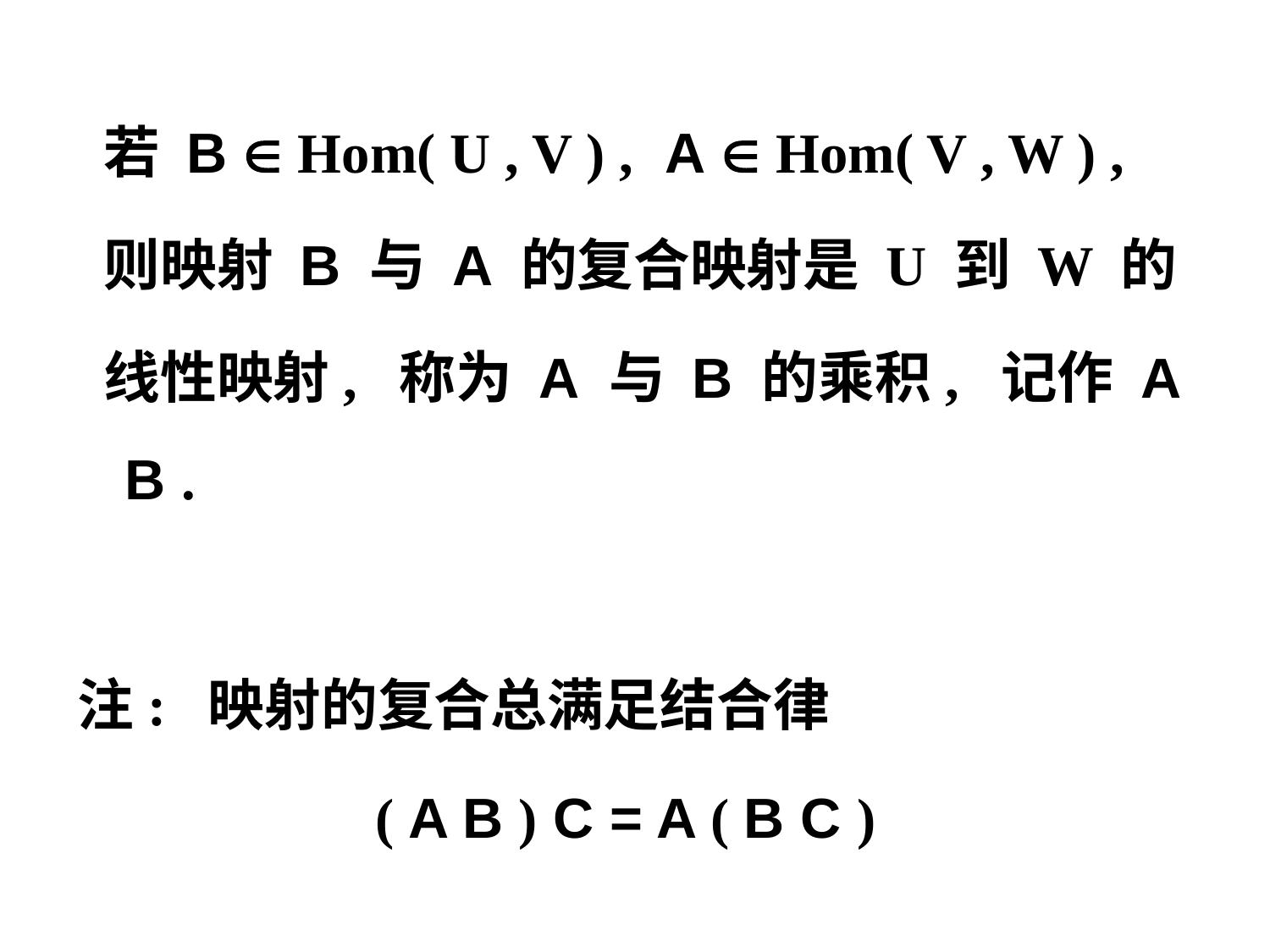

若 B ∈ Hom( U , V ) ,  A ∈ Hom( V , W ) ,
 则映射 B 与 A 的复合映射是 U 到 W 的
 线性映射,  称为 A 与 B 的乘积,  记作 A B .

注:  映射的复合总满足结合律
                   ( A B ) C = A ( B C )